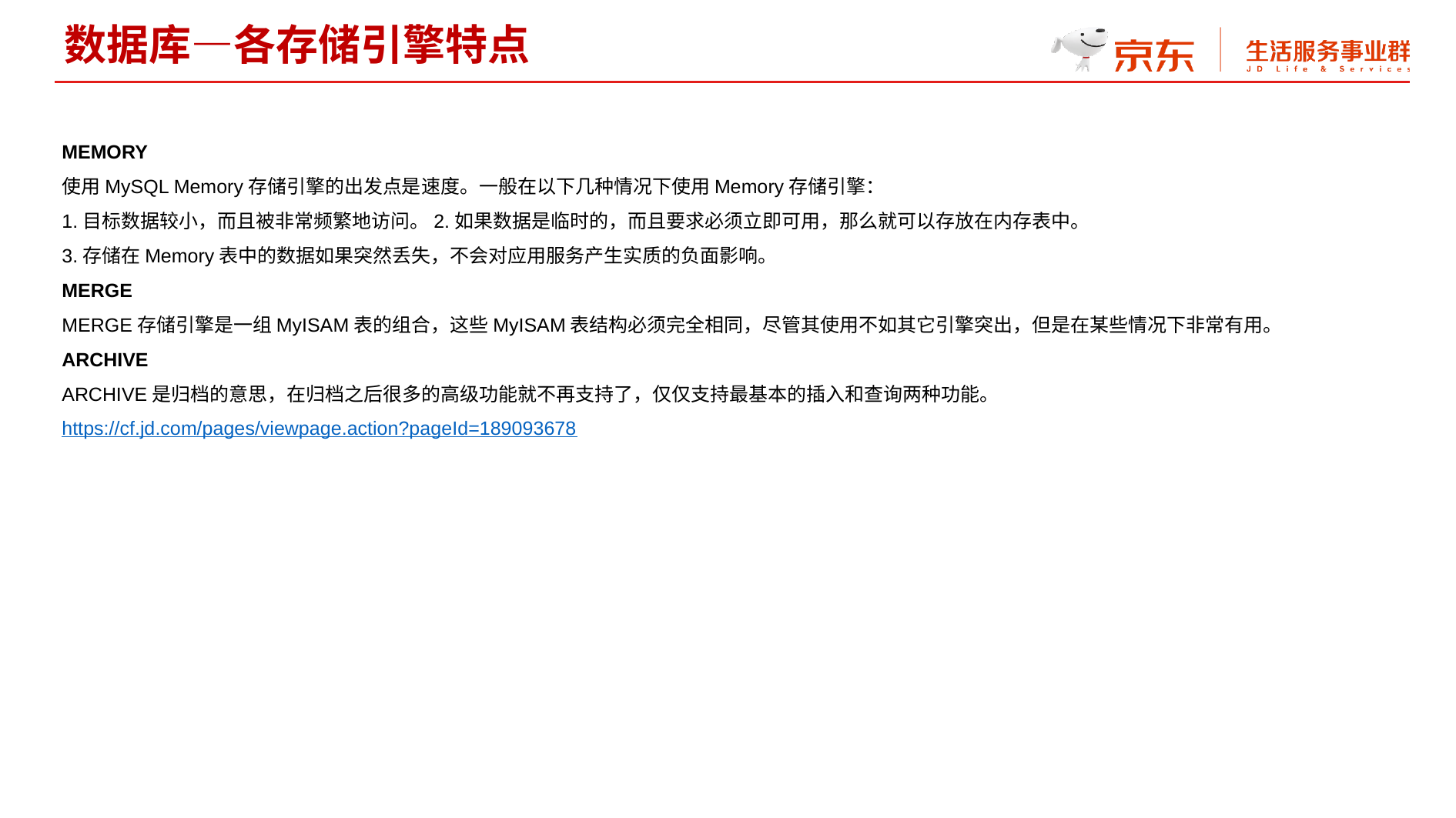

数据库—各存储引擎特点

MEMORY
使用MySQL Memory存储引擎的出发点是速度。一般在以下几种情况下使用Memory存储引擎：
1.目标数据较小，而且被非常频繁地访问。2.如果数据是临时的，而且要求必须立即可用，那么就可以存放在内存表中。
3.存储在Memory表中的数据如果突然丢失，不会对应用服务产生实质的负面影响。
MERGE
MERGE存储引擎是一组MyISAM表的组合，这些MyISAM表结构必须完全相同，尽管其使用不如其它引擎突出，但是在某些情况下非常有用。
ARCHIVE
ARCHIVE是归档的意思，在归档之后很多的高级功能就不再支持了，仅仅支持最基本的插入和查询两种功能。
https://cf.jd.com/pages/viewpage.action?pageId=189093678